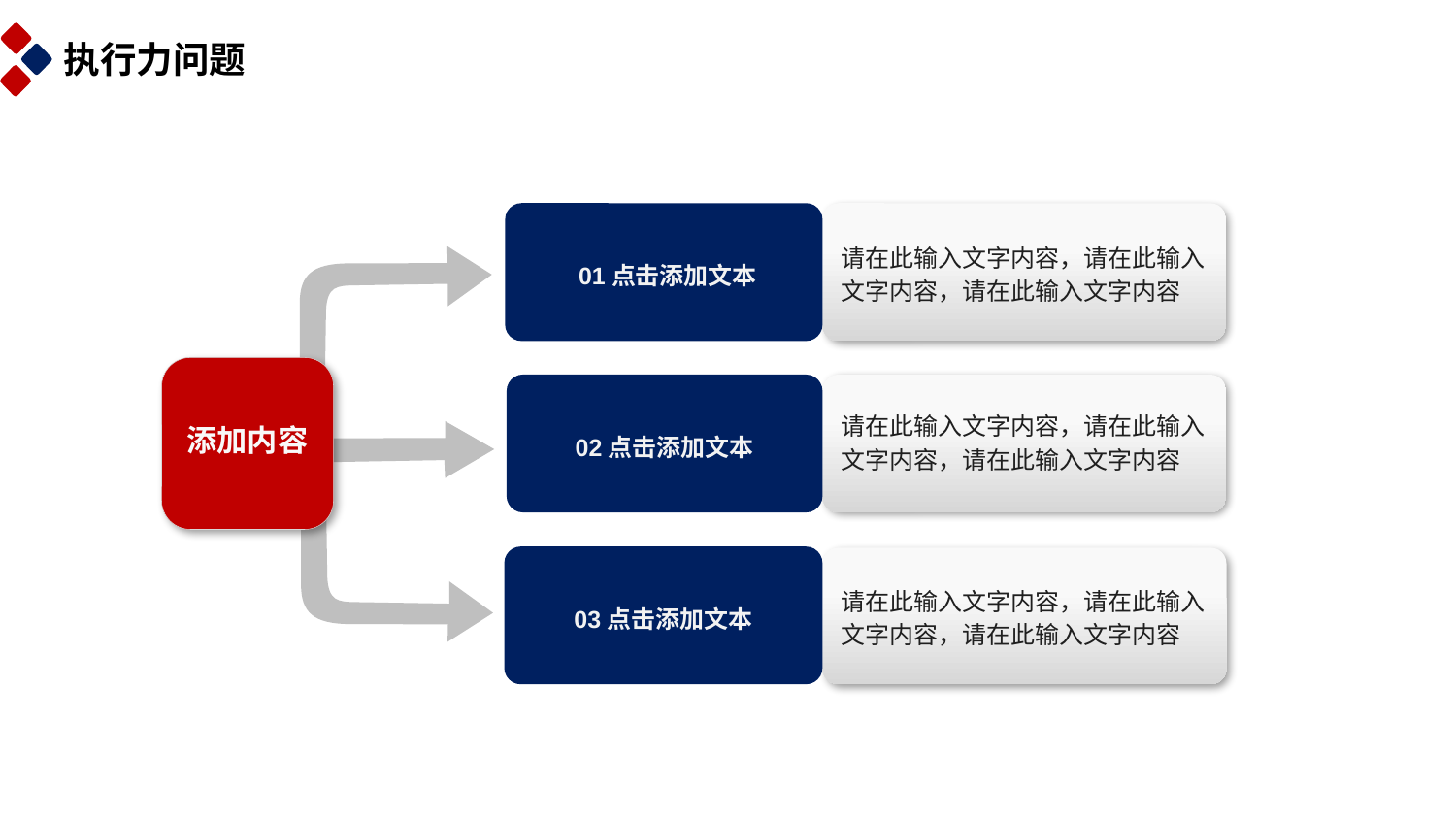

执行力问题
        01点击添加文本
请在此输入文字内容，请在此输入文字内容，请在此输入文字内容

添加内容
02点击添加文本

请在此输入文字内容，请在此输入文字内容，请在此输入文字内容

03点击添加文本
请在此输入文字内容，请在此输入文字内容，请在此输入文字内容